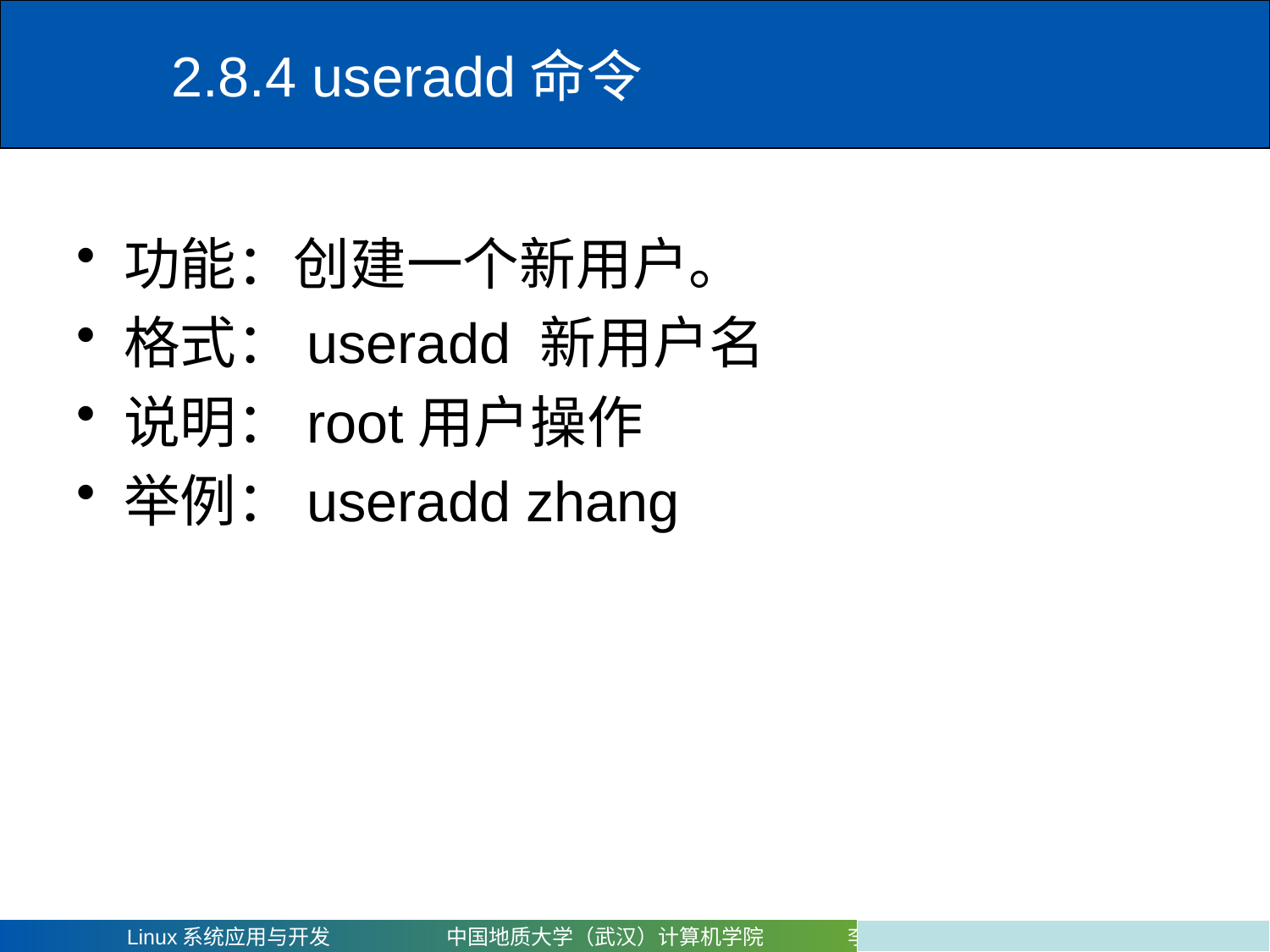

# 2.8.4 useradd命令
功能：创建一个新用户。
格式：useradd 新用户名
说明：root用户操作
举例：useradd zhang